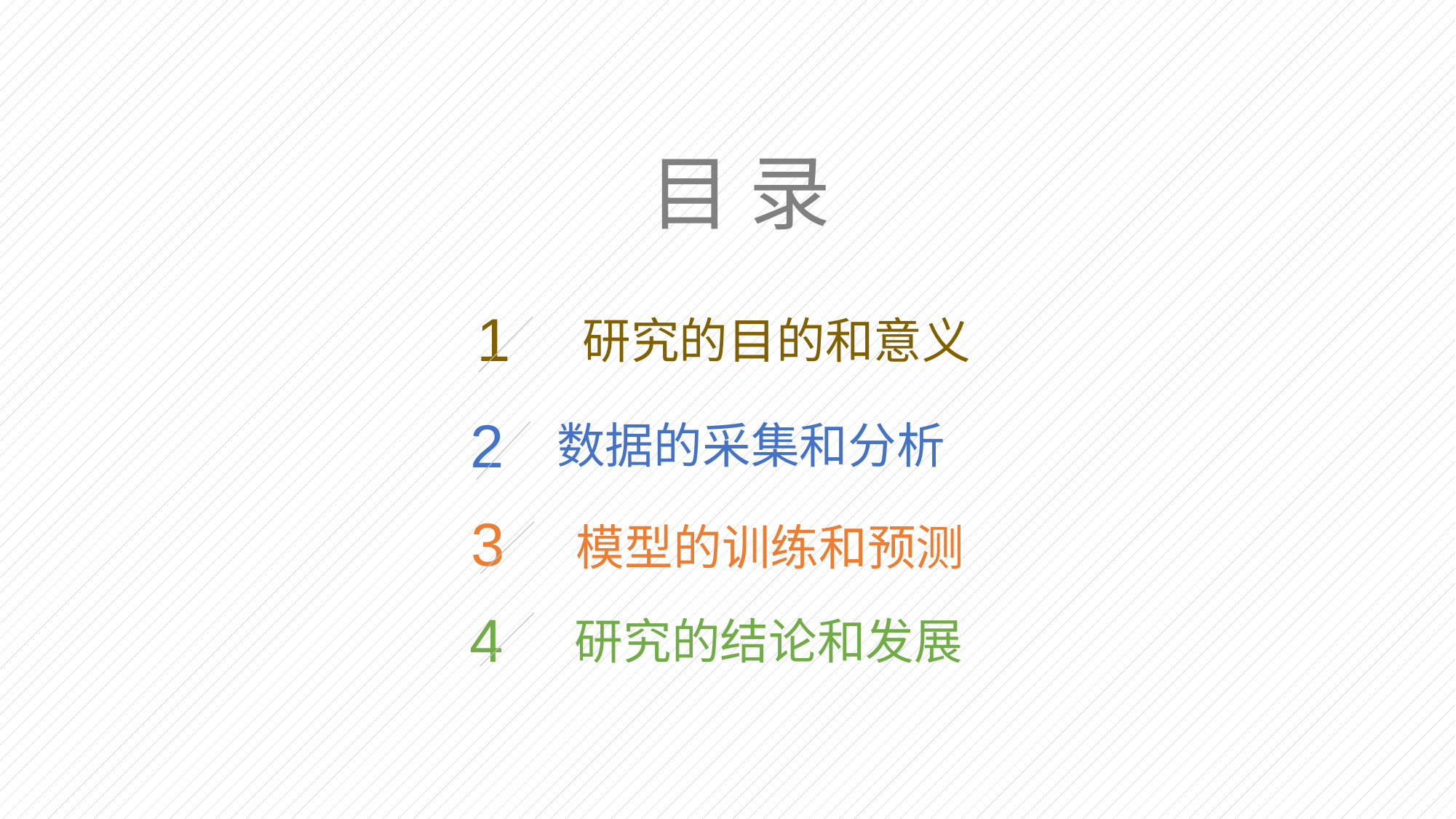

目 录
1
研究的目的和意义
2
数据的采集和分析
3
模型的训练和预测
4
研究的结论和发展